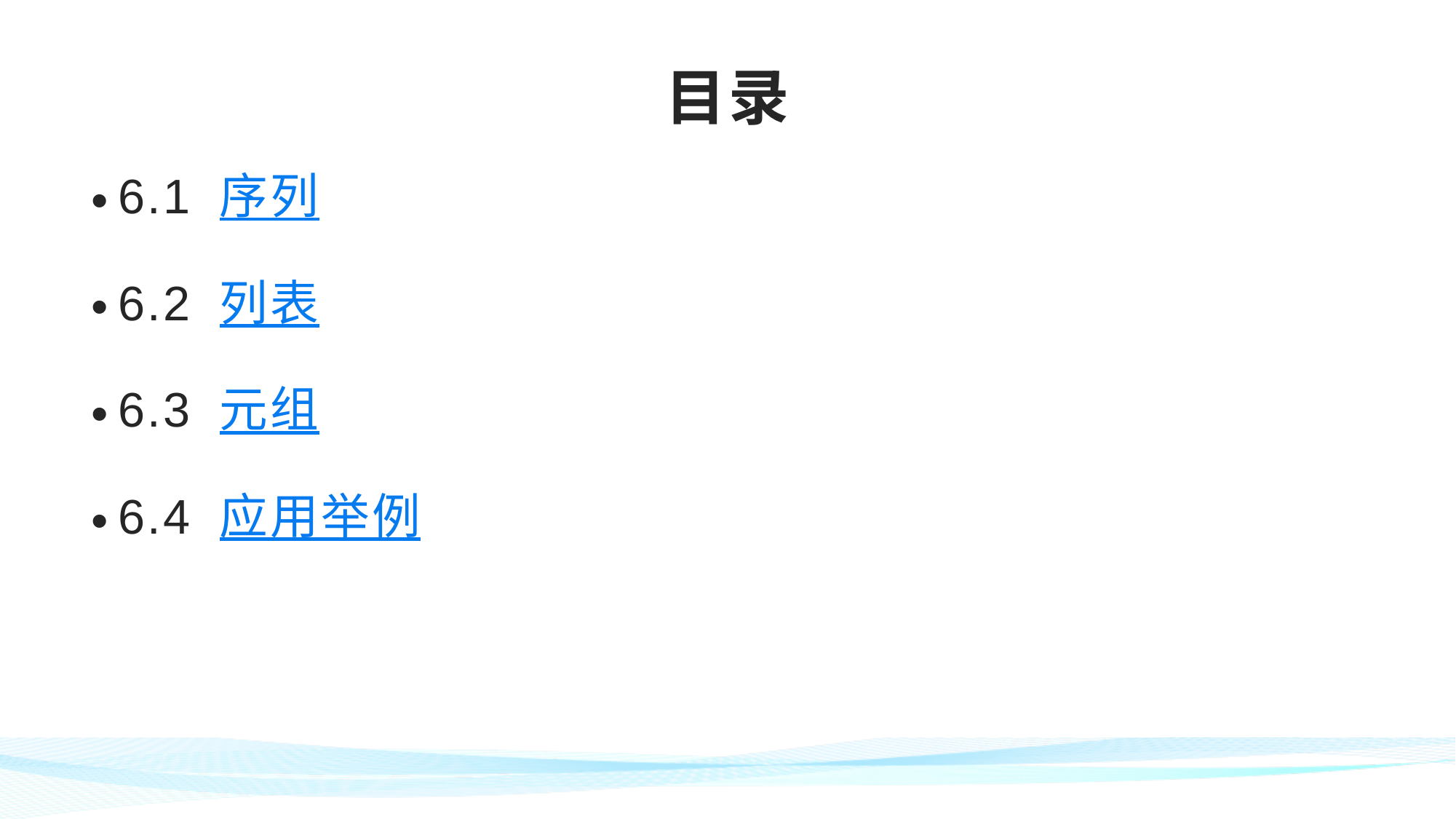

# 目录
6.1 序列
6.2 列表
6.3 元组
6.4 应用举例

2